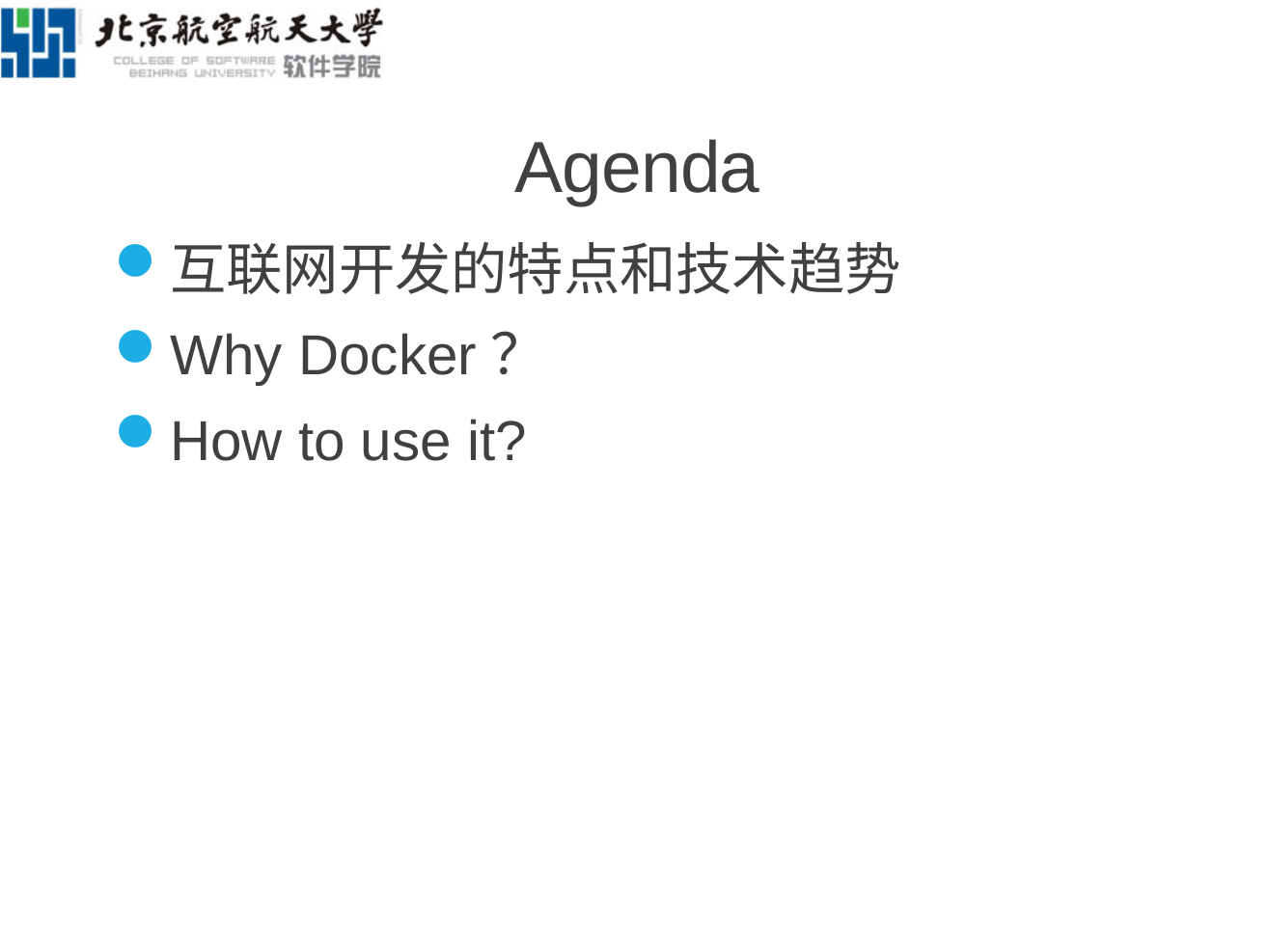

# Agenda
互联网开发的特点和技术趋势
Why Docker？
How to use it?